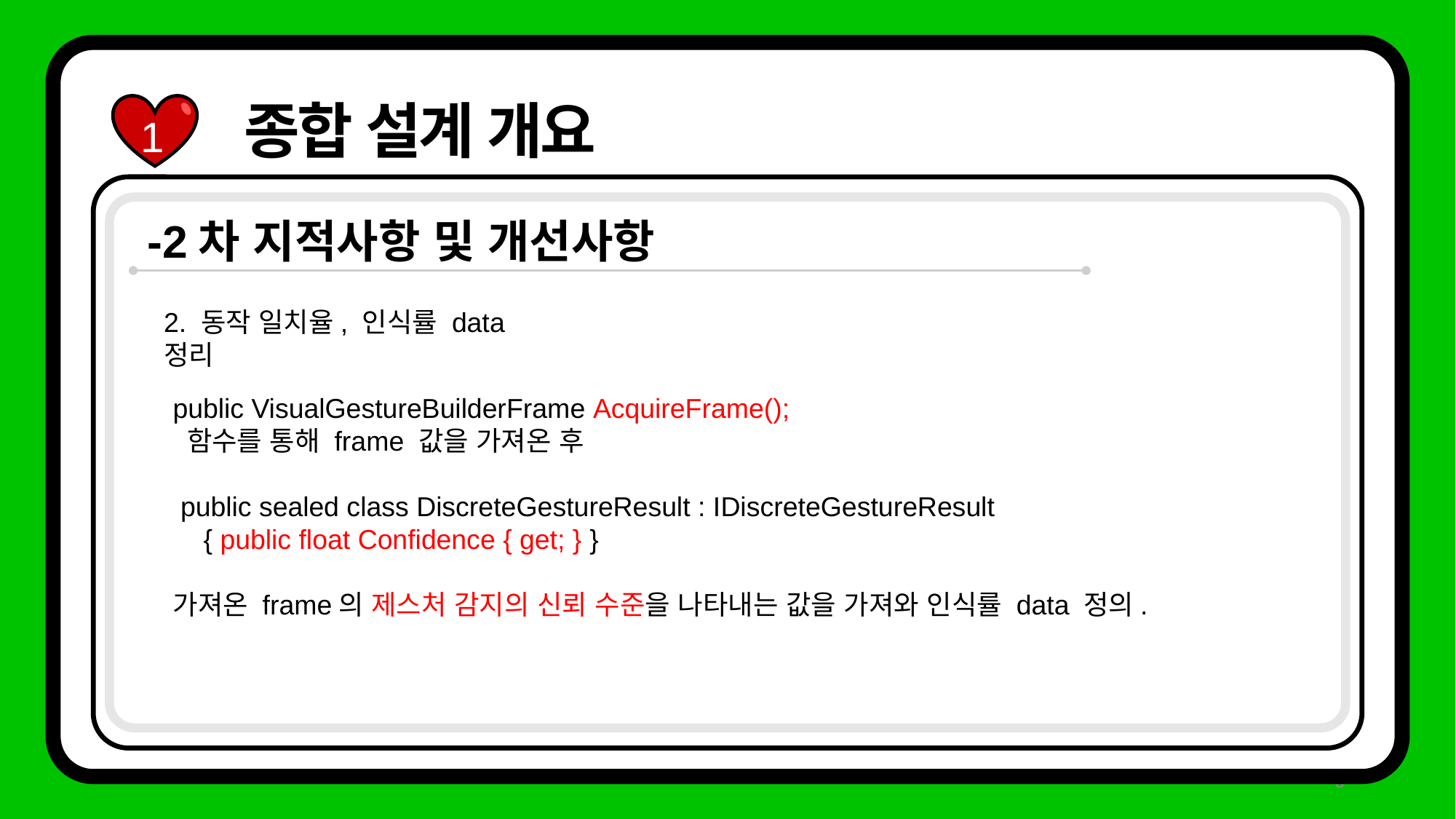

종합 설계 개요

1

-2차 지적사항 및 개선사항
2. 동작 일치율, 인식률 data 정리
public VisualGestureBuilderFrame AcquireFrame();
 함수를 통해 frame 값을 가져온 후

 public sealed class DiscreteGestureResult : IDiscreteGestureResult
    { public float Confidence { get; } }
가져온 frame의 제스처 감지의 신뢰 수준을 나타내는 값을 가져와 인식률 data 정의.

8